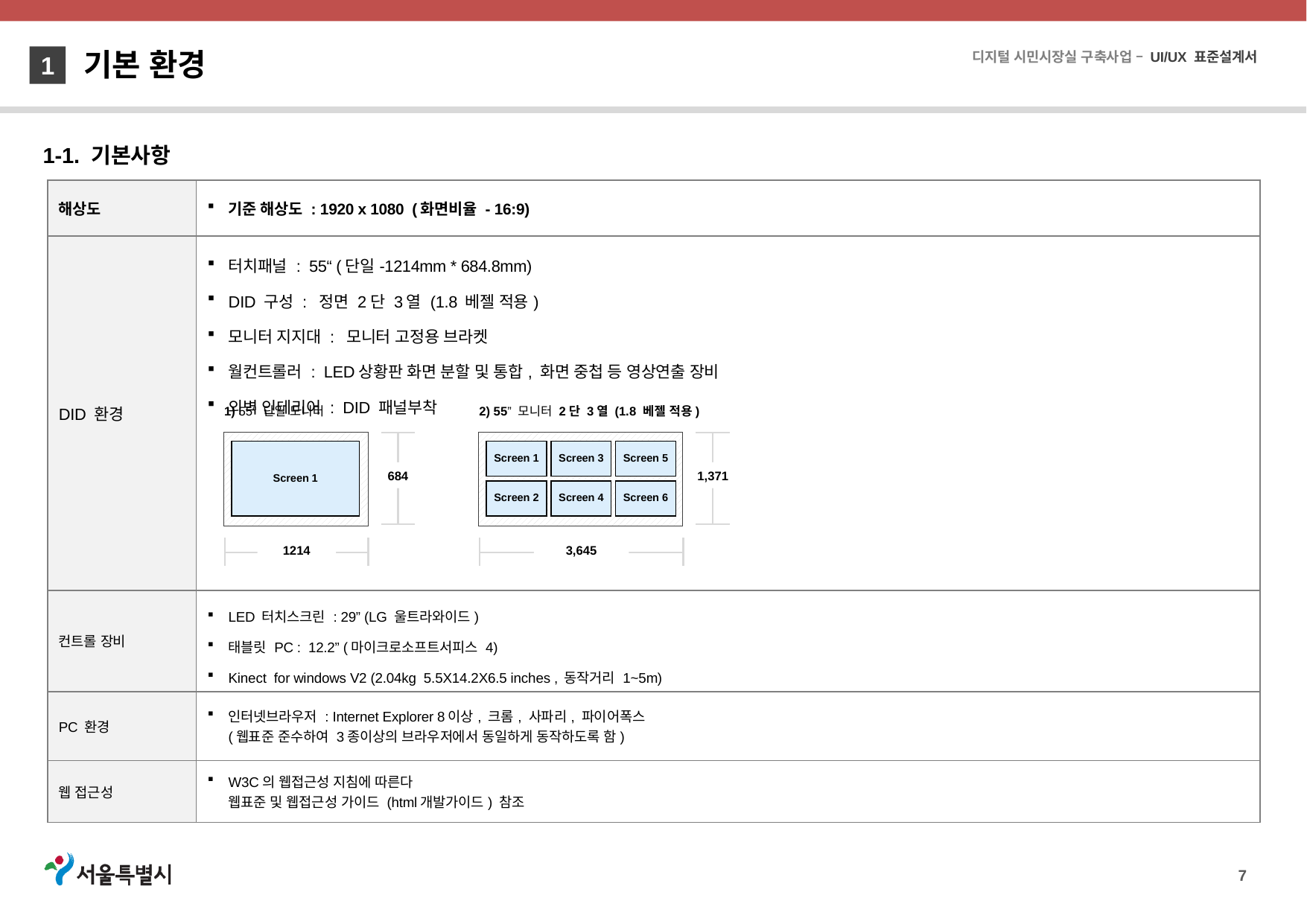

기본 환경
1
1-1. 기본사항
| 해상도 | 기준 해상도 : 1920 x 1080 (화면비율 - 16:9) |
| --- | --- |
| DID 환경 | 터치패널 : 55“ (단일-1214mm \* 684.8mm) DID 구성 : 정면 2단 3열 (1.8 베젤 적용) 모니터 지지대 : 모니터 고정용 브라켓 월컨트롤러 : LED상황판 화면 분할 및 통합, 화면 중첩 등 영상연출 장비 외벽 인테리어 : DID 패널부착 |
| 컨트롤 장비 | LED 터치스크린 : 29” (LG 울트라와이드) 태블릿 PC : 12.2” (마이크로소프트서피스 4) Kinect for windows V2 (2.04kg 5.5X14.2X6.5 inches , 동작거리 1~5m) |
| PC 환경 | 인터넷브라우저 : Internet Explorer 8이상, 크롬, 사파리, 파이어폭스 (웹표준 준수하여 3종이상의 브라우저에서 동일하게 동작하도록 함) |
| 웹 접근성 | W3C의 웹접근성 지침에 따른다 웹표준 및 웹접근성 가이드 (html개발가이드) 참조 |
1) 55“ 단일 모니터

Screen 1
684
1214
2) 55” 모니터 2단 3열 (1.8 베젤 적용)

Screen 1
Screen 3
Screen 5
Screen 2
Screen 4
Screen 6
1,371
3,645